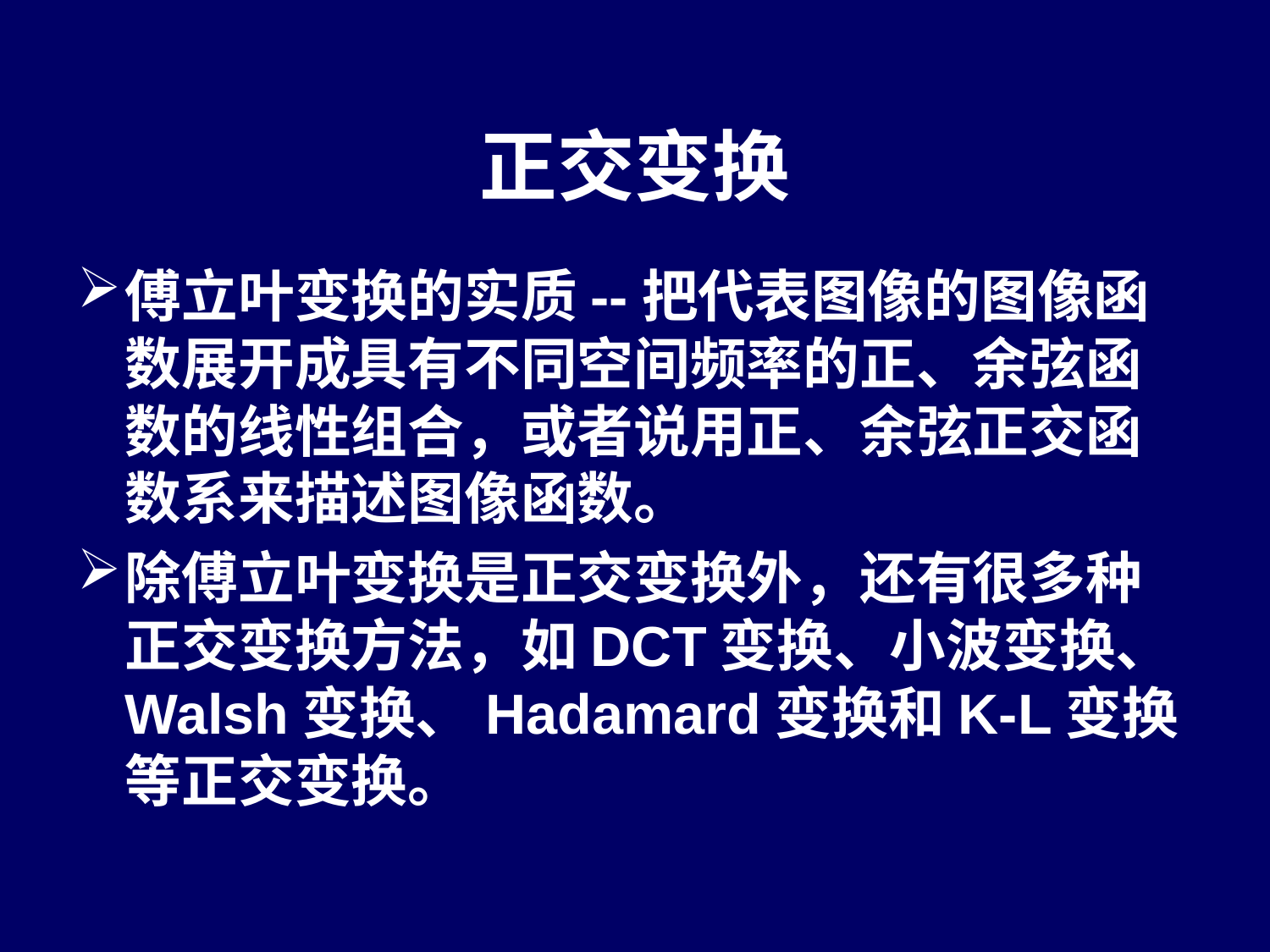

# 正交变换
傅立叶变换的实质--把代表图像的图像函数展开成具有不同空间频率的正、余弦函数的线性组合，或者说用正、余弦正交函数系来描述图像函数。
除傅立叶变换是正交变换外，还有很多种正交变换方法，如DCT变换、小波变换、Walsh变换、Hadamard变换和K-L变换等正交变换。